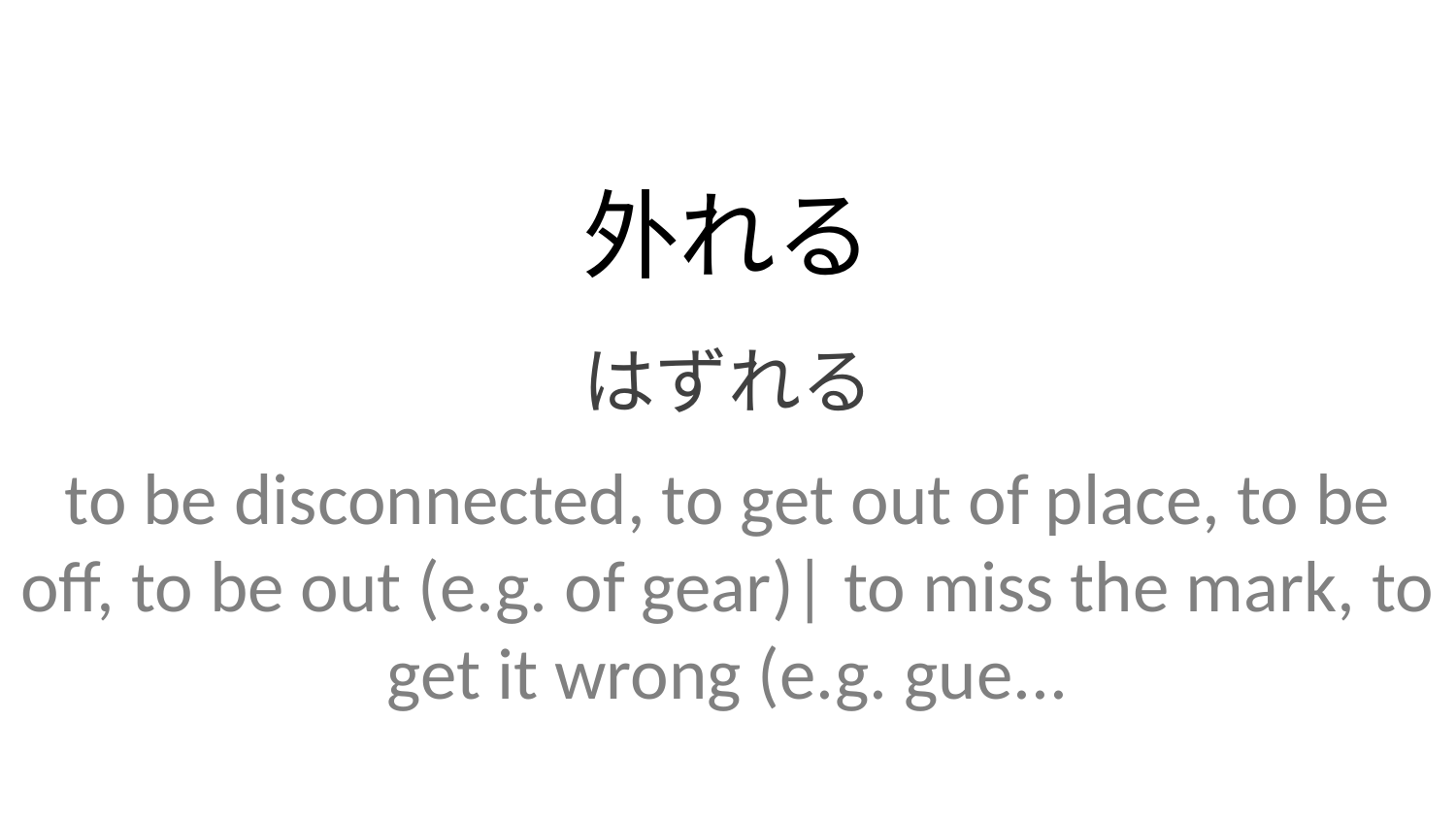

外れる

はずれる
to be disconnected, to get out of place, to be off, to be out (e.g. of gear)| to miss the mark, to get it wrong (e.g. gue...